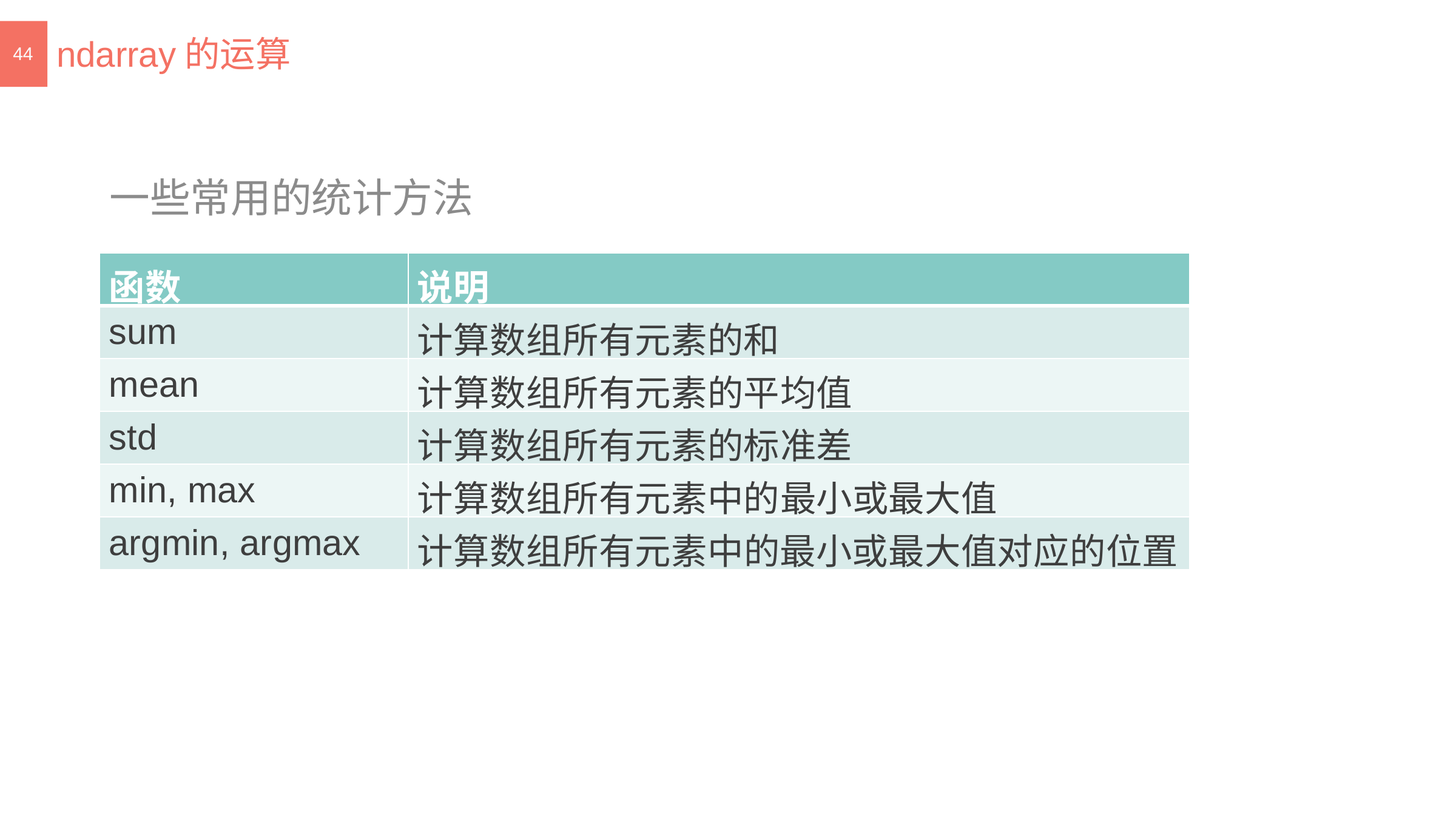

# ndarray的运算
44
一些常用的统计方法
| 函数 | 说明 |
| --- | --- |
| sum | 计算数组所有元素的和 |
| mean | 计算数组所有元素的平均值 |
| std | 计算数组所有元素的标准差 |
| min, max | 计算数组所有元素中的最小或最大值 |
| argmin, argmax | 计算数组所有元素中的最小或最大值对应的位置 |